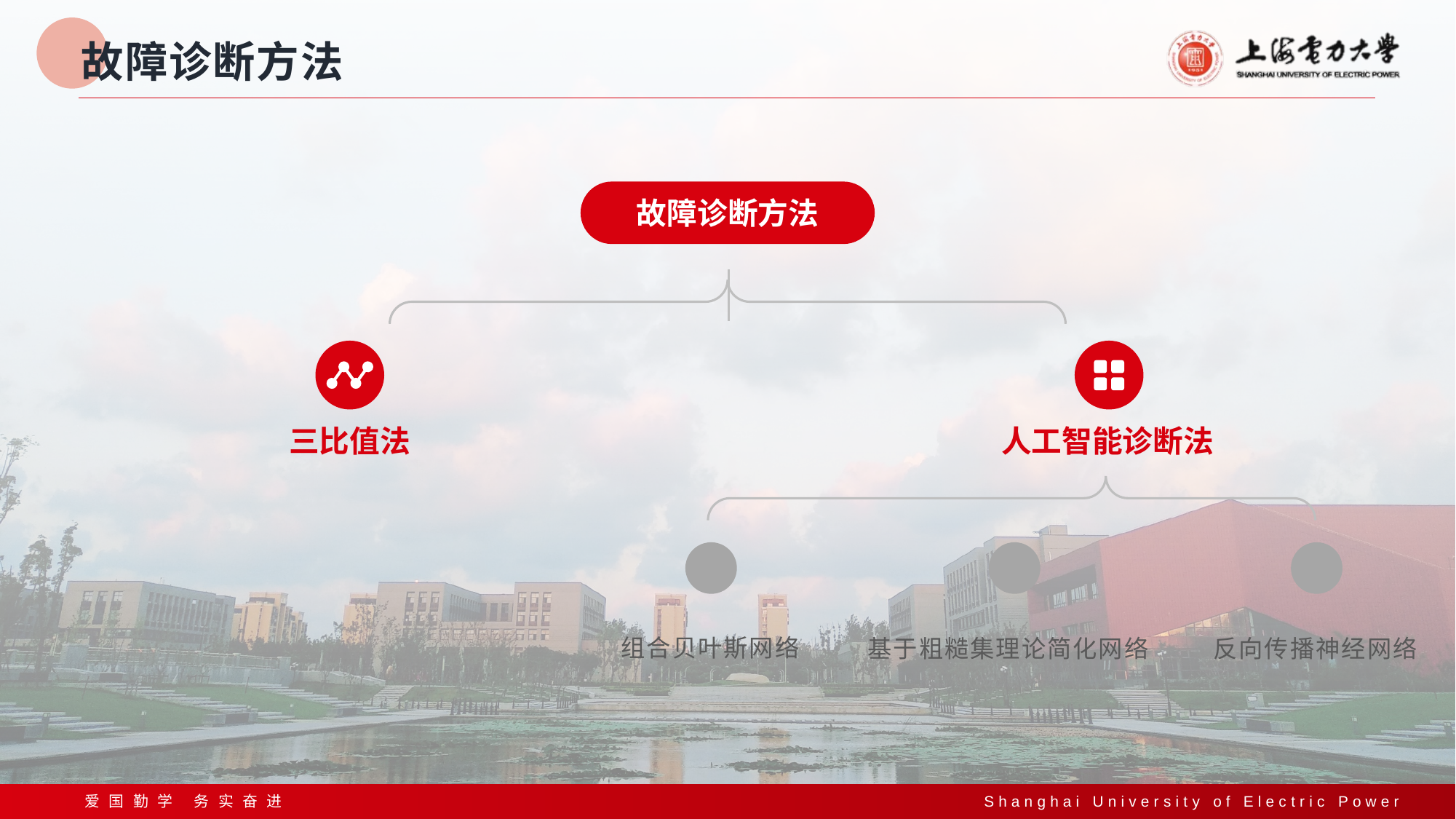

# 故障诊断方法
故障诊断方法

三比值法
人工智能诊断法

组合贝叶斯网络
反向传播神经网络
基于粗糙集理论简化网络